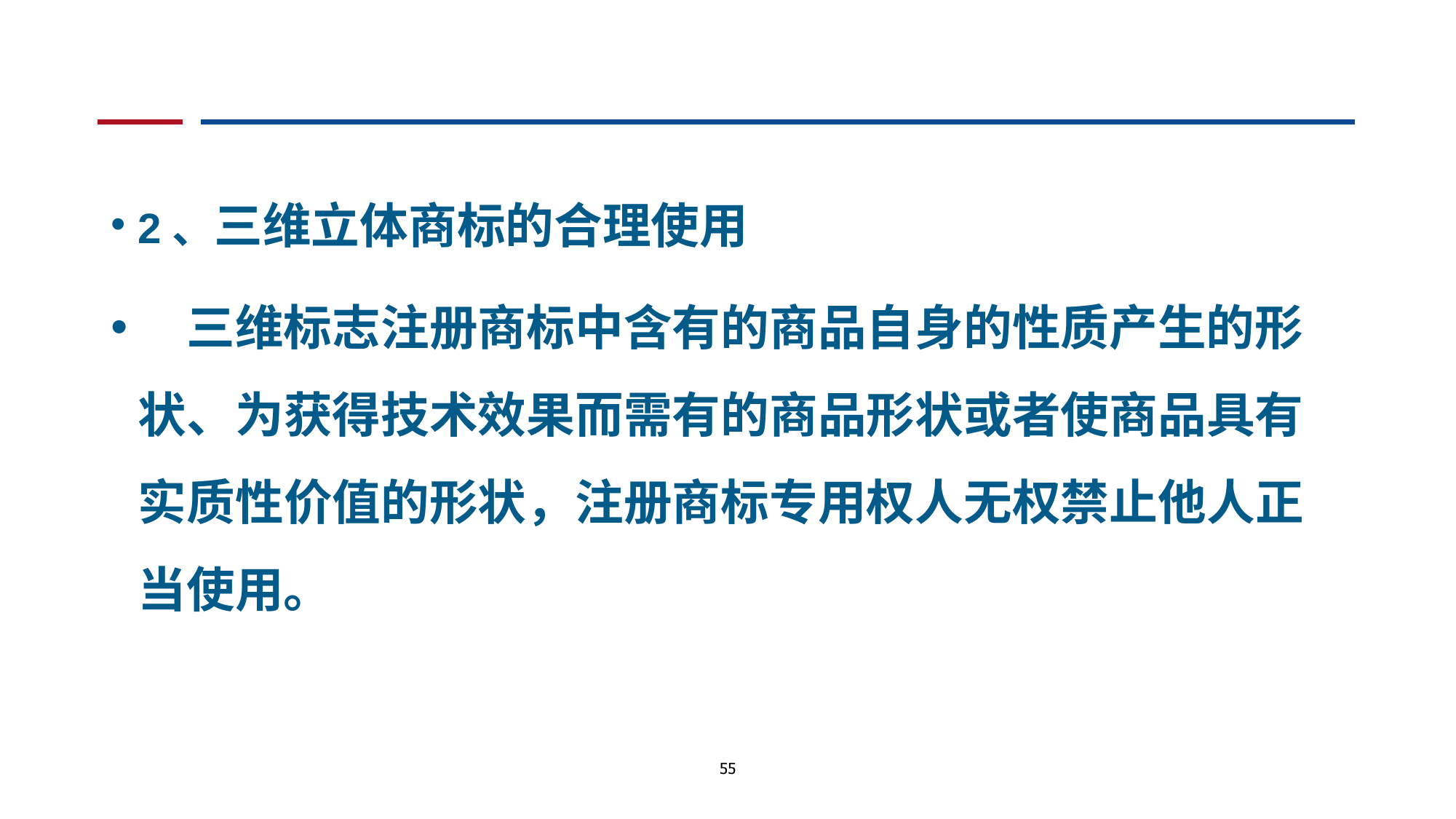

#
2、三维立体商标的合理使用
　三维标志注册商标中含有的商品自身的性质产生的形状、为获得技术效果而需有的商品形状或者使商品具有实质性价值的形状，注册商标专用权人无权禁止他人正当使用。

55